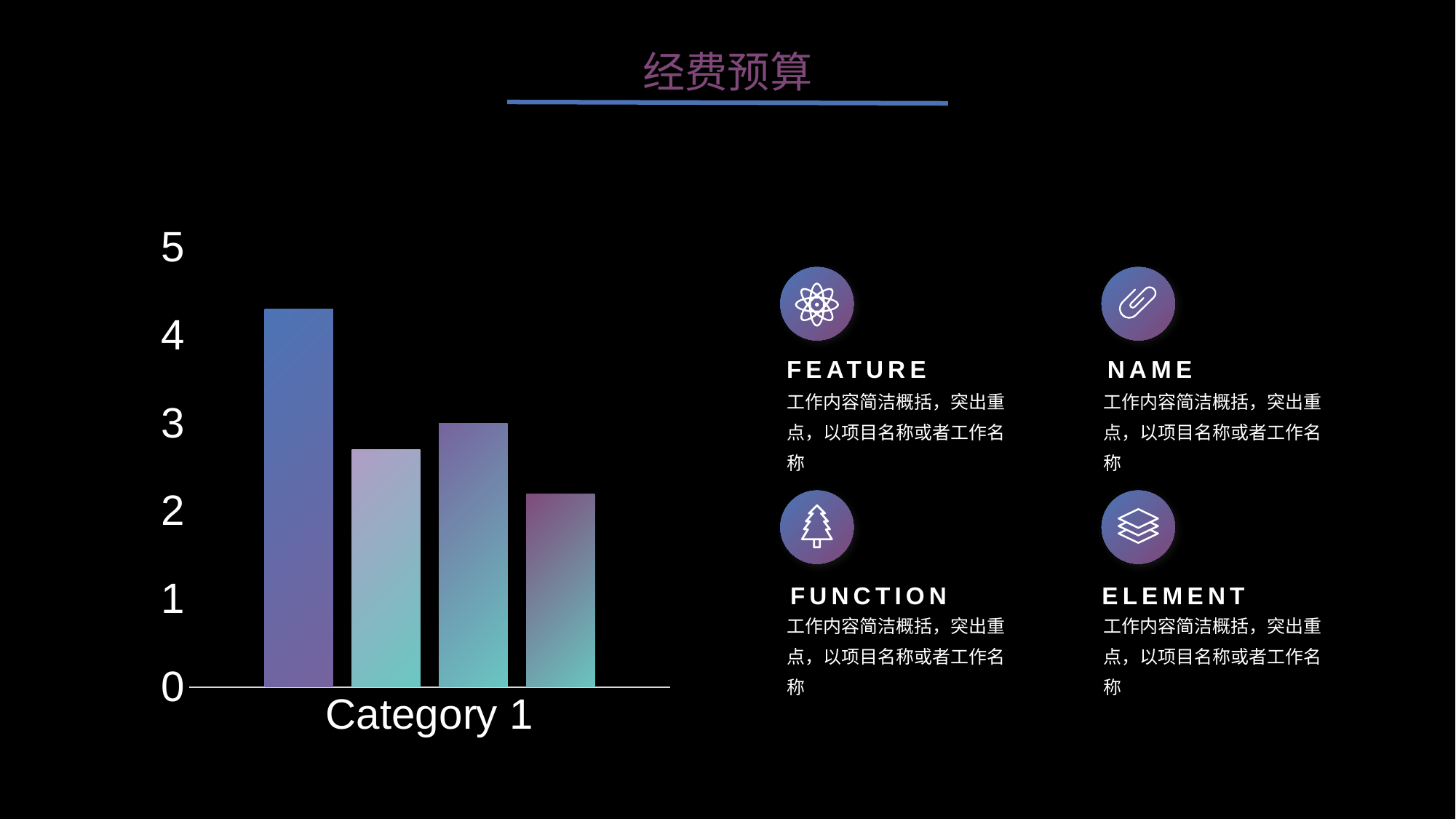

经费预算

### Chart

| Category | Series 1 | Series 2 | Series 3 | Series 4 |
|---|---|---|---|---|
| Category 1 | 4.3 | 2.7 | 3.0 | 2.2 |

FEATURE
NAME
工作内容简洁概括，突出重点，以项目名称或者工作名称
工作内容简洁概括，突出重点，以项目名称或者工作名称

FUNCTION
ELEMENT
工作内容简洁概括，突出重点，以项目名称或者工作名称
工作内容简洁概括，突出重点，以项目名称或者工作名称